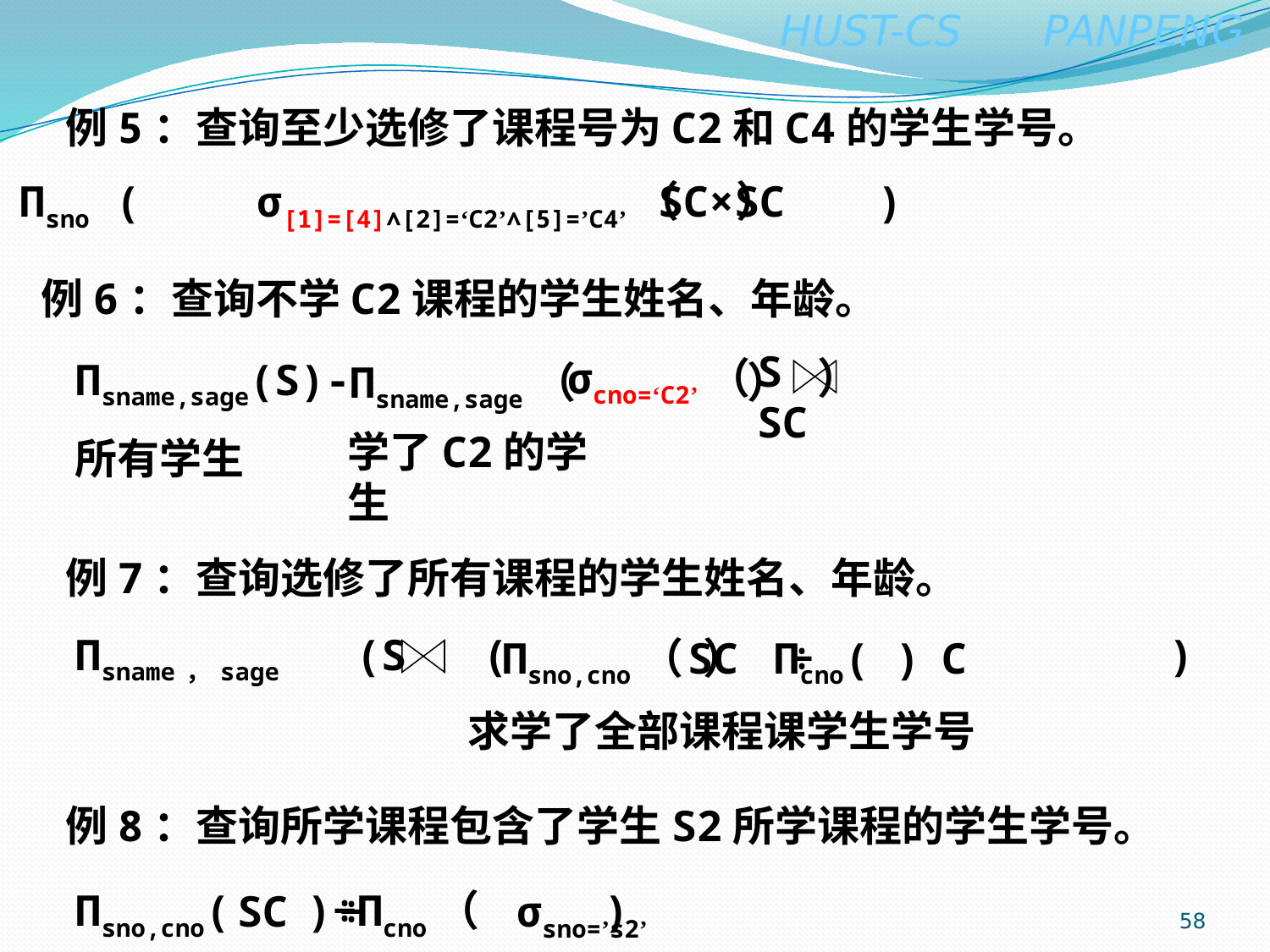

例5：查询至少选修了课程号为C2和C4的学生学号。
Пsno (                             )
σ[1]=[4]∧[2]=‘C2’∧[5]=’C4’（      ）
SC×SC
例6：查询不学C2课程的学生姓名、年龄。
S   SC
σcno=‘C2’（       ）
Пsname,sage(S)-
Пsname,sage（                  ）

学了C2的学生
所有学生
例7：查询选修了所有课程的学生姓名、年龄。
Пsname，sage   (S   (                          )
Пsno,cno（  ）  Пcno( )
SC  ÷     C

求学了全部课程课学生学号
例8：查询所学课程包含了学生S2所学课程的学生学号。
Пsno,cno(   )÷Пcno（            )
SC  ÷      σsno=’s2’ (SC)
58